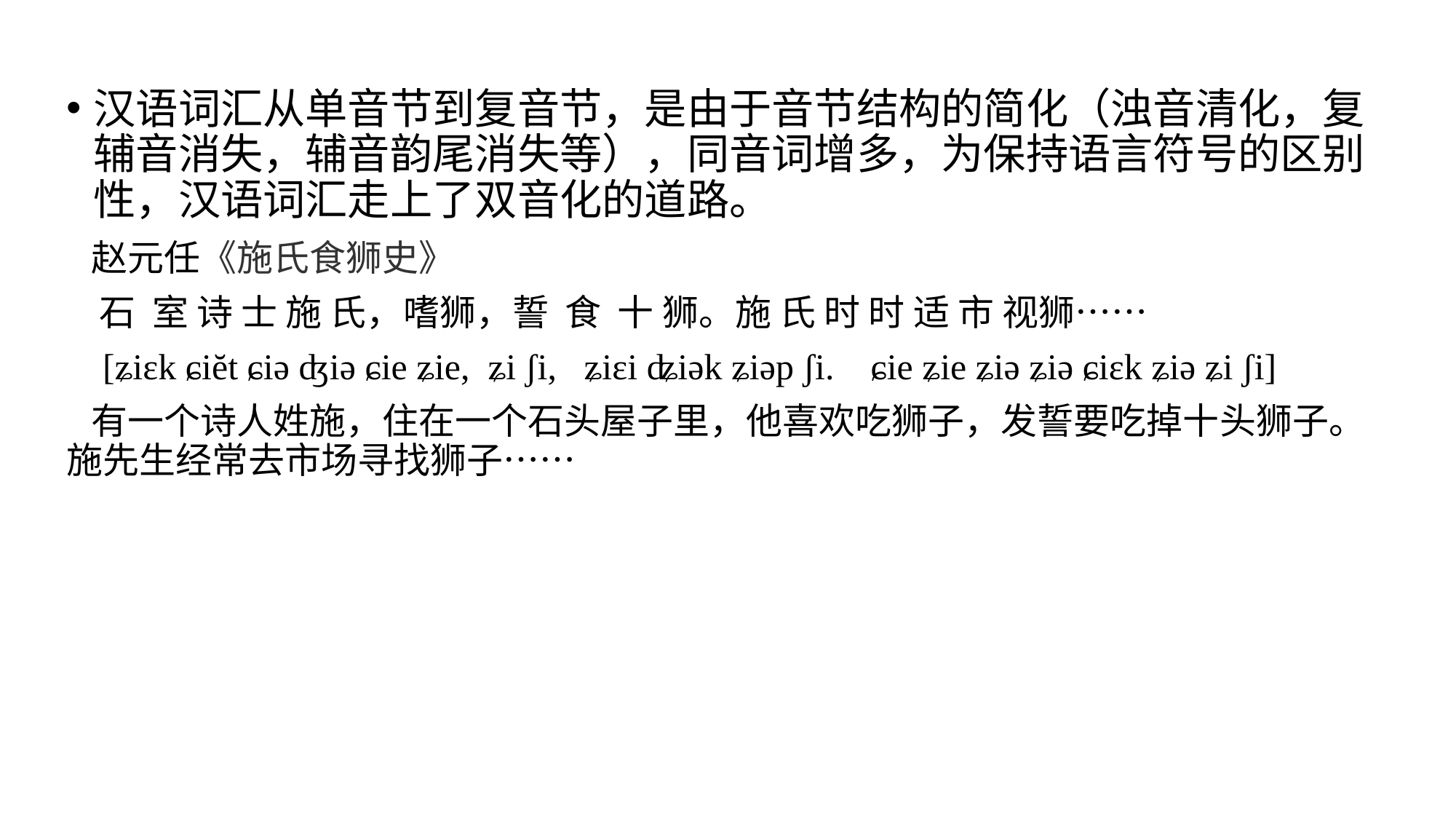

汉语词汇从单音节到复音节，是由于音节结构的简化（浊音清化，复辅音消失，辅音韵尾消失等），同音词增多，为保持语言符号的区别性，汉语词汇走上了双音化的道路。
  赵元任《施氏食狮史》
   石  室 诗 士 施 氏，嗜狮，誓  食  十 狮。施 氏 时 时 适 市 视狮……
    [ʑiɛk ɕiĕt ɕiə ʤiə ɕie ʑie,  ʑi ʃi,   ʑiɛi ʥiək ʑiəp ʃi.    ɕie ʑie ʑiə ʑiə ɕiɛk ʑiə ʑi ʃi]
  有一个诗人姓施，住在一个石头屋子里，他喜欢吃狮子，发誓要吃掉十头狮子。施先生经常去市场寻找狮子……